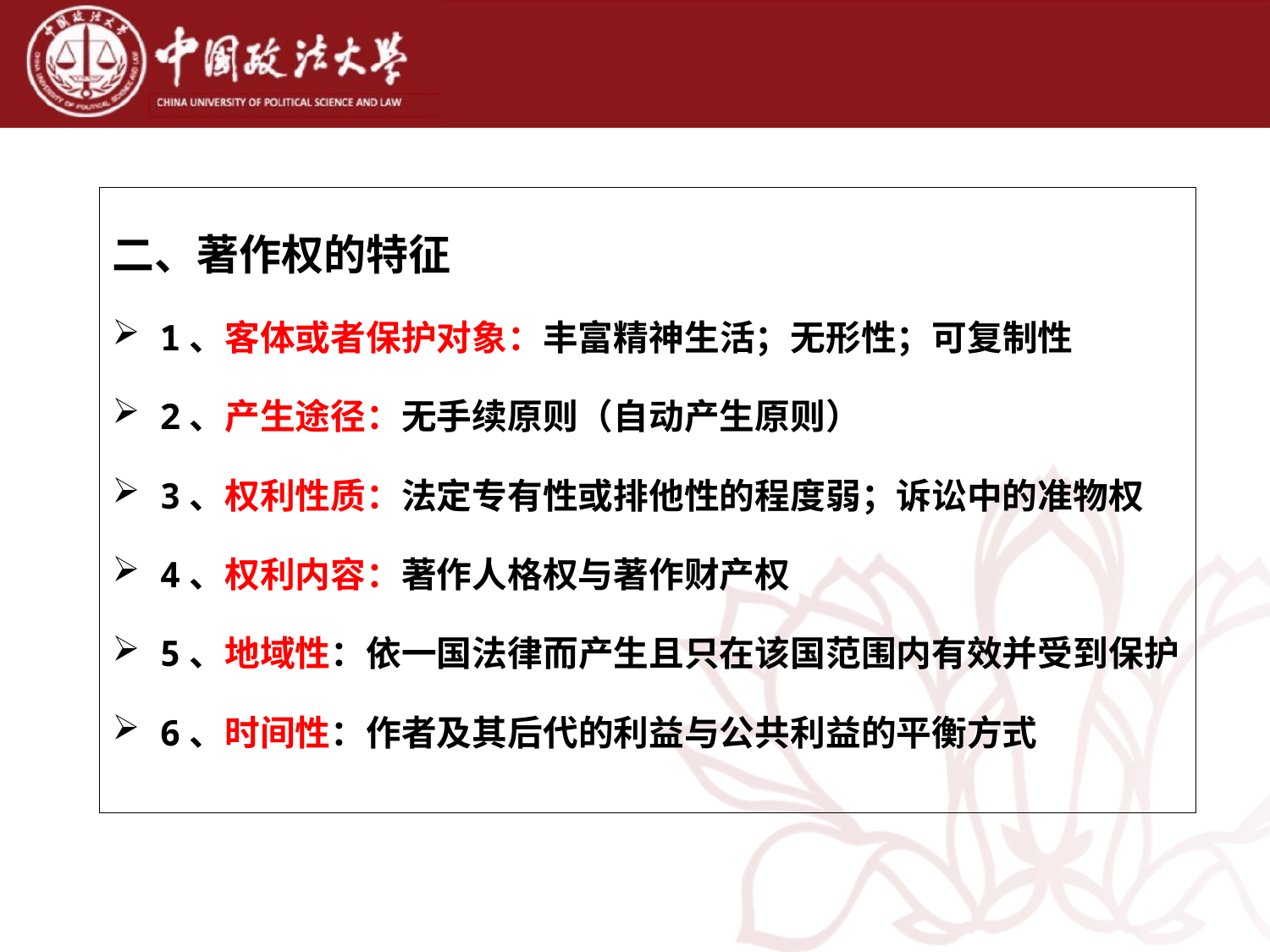

二、著作权的特征
1、客体或者保护对象：丰富精神生活；无形性；可复制性
2、产生途径：无手续原则（自动产生原则）
3、权利性质：法定专有性或排他性的程度弱；诉讼中的准物权
4、权利内容：著作人格权与著作财产权
5、地域性：依一国法律而产生且只在该国范围内有效并受到保护
6、时间性：作者及其后代的利益与公共利益的平衡方式